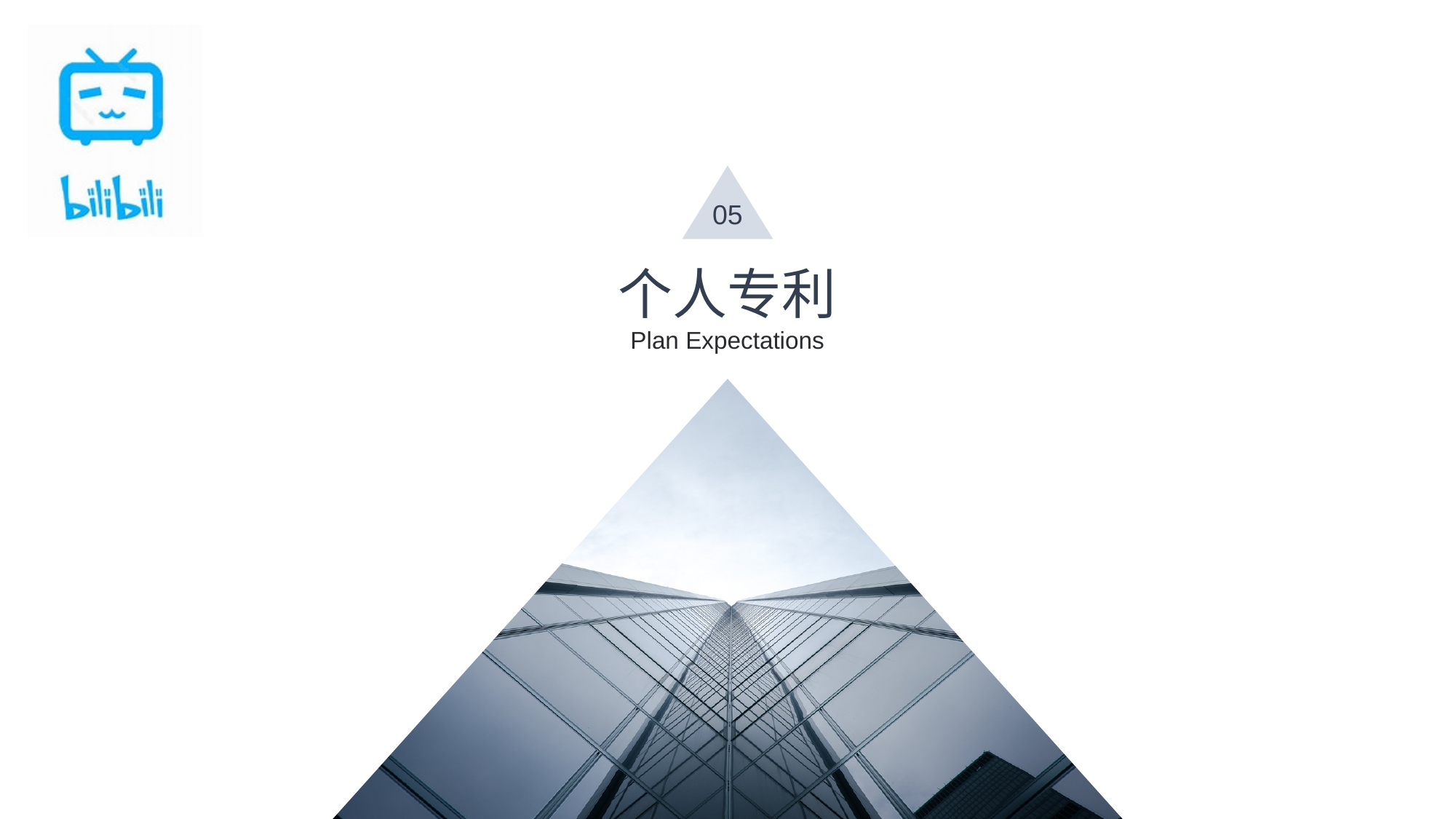

Logo
请输入公司名称
The company name

05
个人专利
Plan Expectations